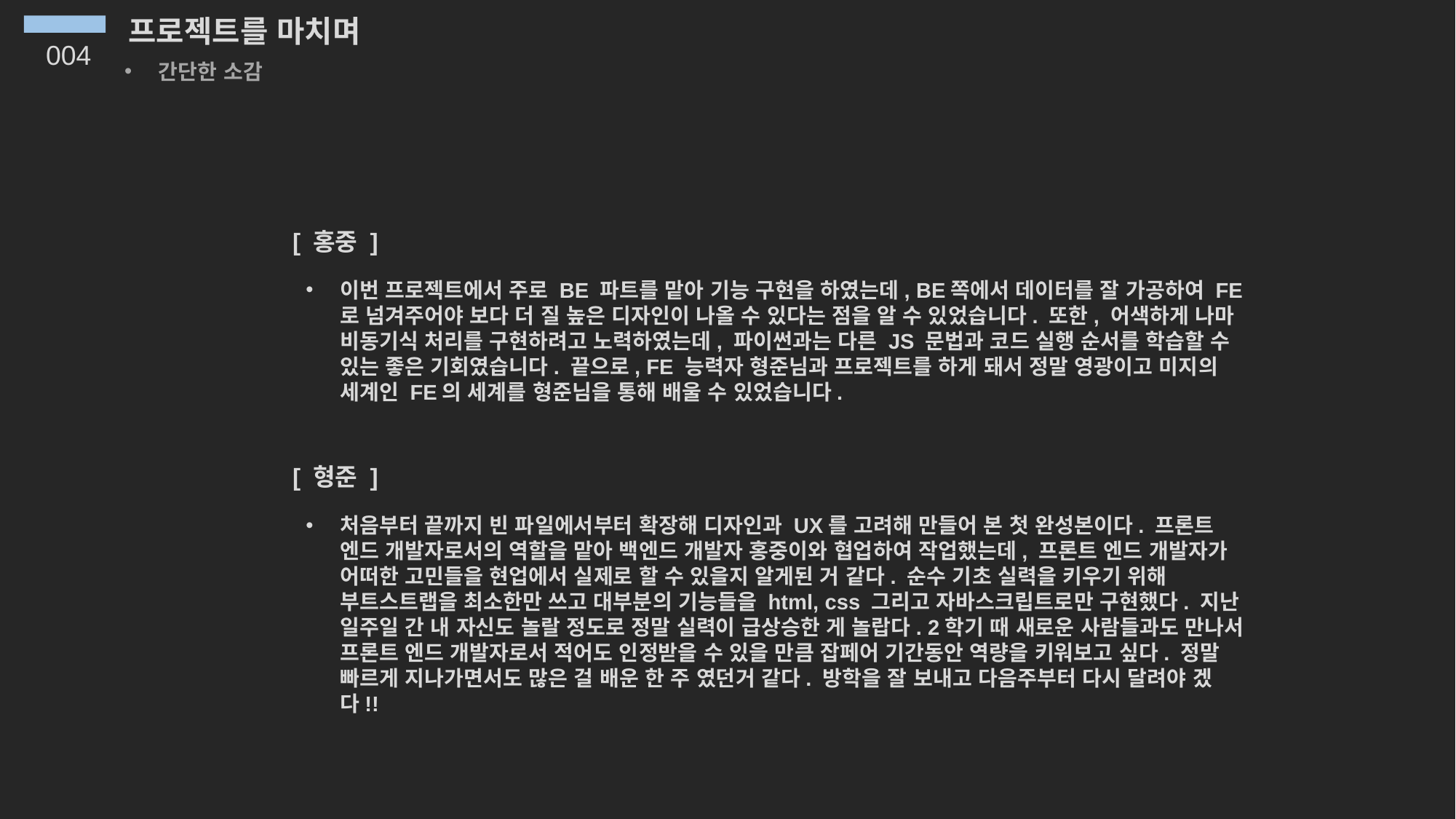

프로젝트를 마치며

004
간단한 소감
[ 홍중 ]
이번 프로젝트에서 주로 BE 파트를 맡아 기능 구현을 하였는데, BE쪽에서 데이터를 잘 가공하여 FE로 넘겨주어야 보다 더 질 높은 디자인이 나올 수 있다는 점을 알 수 있었습니다. 또한, 어색하게 나마 비동기식 처리를 구현하려고 노력하였는데, 파이썬과는 다른 JS 문법과 코드 실행 순서를 학습할 수 있는 좋은 기회였습니다. 끝으로, FE 능력자 형준님과 프로젝트를 하게 돼서 정말 영광이고 미지의 세계인 FE의 세계를 형준님을 통해 배울 수 있었습니다.
[ 형준 ]
처음부터 끝까지 빈 파일에서부터 확장해 디자인과 UX를 고려해 만들어 본 첫 완성본이다. 프론트 엔드 개발자로서의 역할을 맡아 백엔드 개발자 홍중이와 협업하여 작업했는데, 프론트 엔드 개발자가 어떠한 고민들을 현업에서 실제로 할 수 있을지 알게된 거 같다. 순수 기초 실력을 키우기 위해 부트스트랩을 최소한만 쓰고 대부분의 기능들을 html, css 그리고 자바스크립트로만 구현했다. 지난 일주일 간 내 자신도 놀랄 정도로 정말 실력이 급상승한 게 놀랍다. 2학기 때 새로운 사람들과도 만나서 프론트 엔드 개발자로서 적어도 인정받을 수 있을 만큼 잡페어 기간동안 역량을 키워보고 싶다. 정말 빠르게 지나가면서도 많은 걸 배운 한 주 였던거 같다. 방학을 잘 보내고 다음주부터 다시 달려야 겠다!!